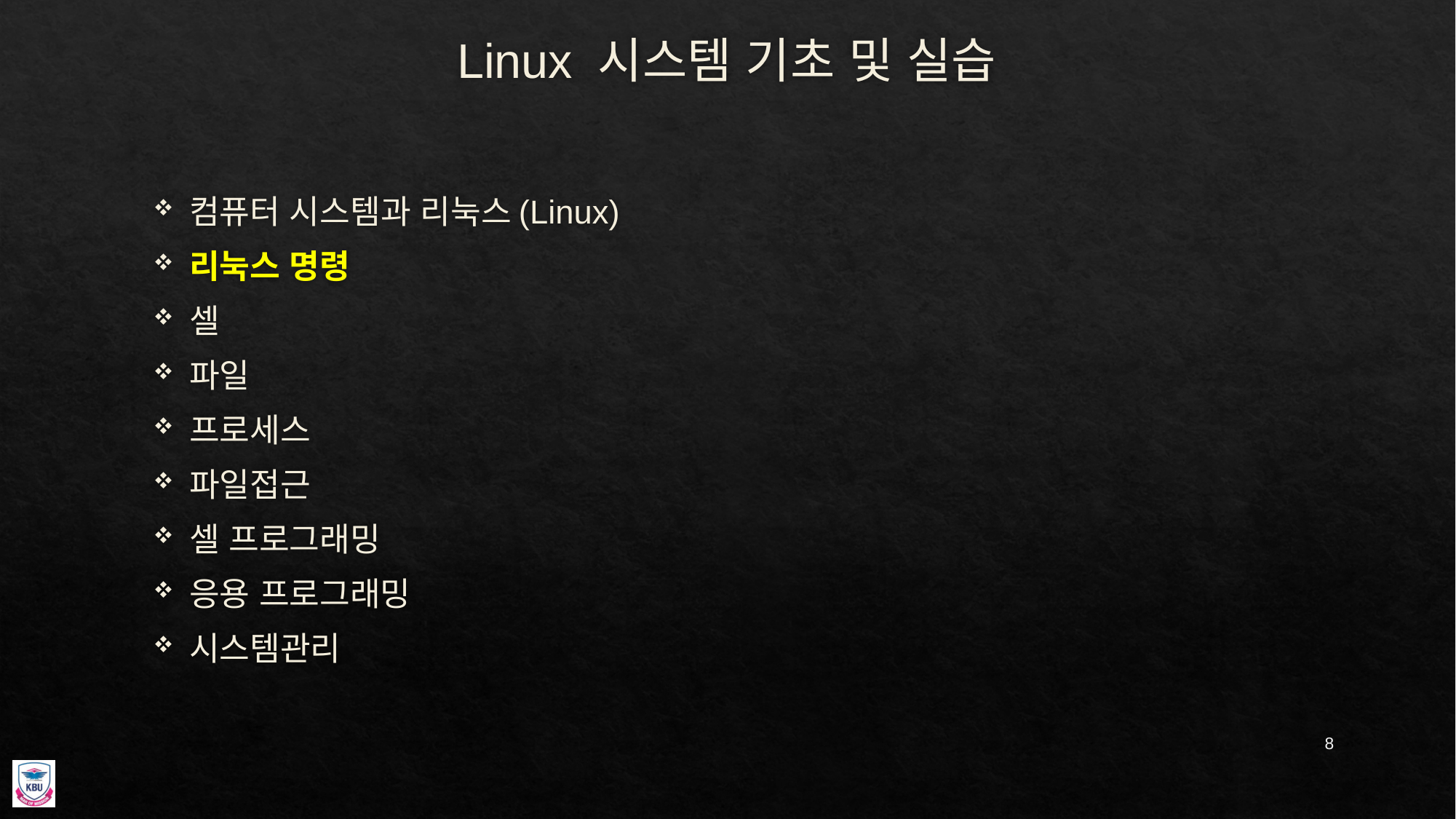

# Linux 시스템 기초 및 실습
컴퓨터 시스템과 리눅스(Linux)
리눅스 명령
셀
파일
프로세스
파일접근
셀 프로그래밍
응용 프로그래밍
시스템관리
8